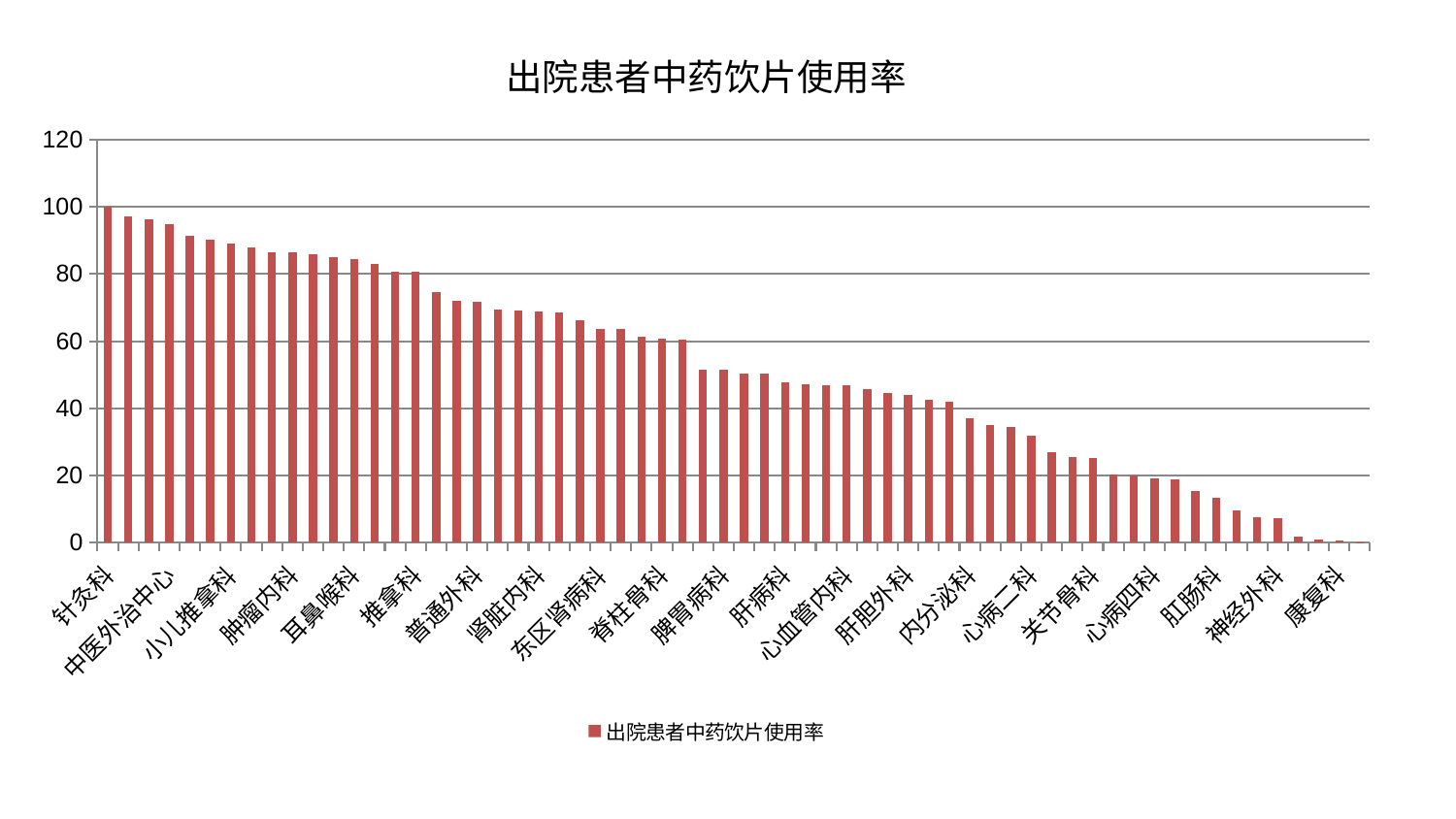

### Chart: 出院患者中药饮片使用率

| Category | 出院患者中药饮片使用率 |
|---|---|
| 针灸科 | 100.0 |
| 脑病三科 | 97.26444332586449 |
| 呼吸内科 | 96.34940233004272 |
| 中医外治中心 | 94.82789607674115 |
| 男科 | 91.23095987846379 |
| 西区重症医学科 | 90.13818787636616 |
| 小儿推拿科 | 89.11459939033419 |
| 皮肤科 | 87.92419800739431 |
| 身心医学科 | 86.35046439119596 |
| 肿瘤内科 | 86.3257510523482 |
| 乳腺甲状腺外科 | 85.97344669586612 |
| 妇科 | 85.0492283552325 |
| 耳鼻喉科 | 84.40923070438996 |
| 产科 | 82.88243146648973 |
| 微创骨科 | 80.64114428423049 |
| 推拿科 | 80.57091521594421 |
| 心病一科 | 74.55057403892708 |
| 肾病科 | 71.90600798442223 |
| 普通外科 | 71.61735768674295 |
| 脾胃科消化科合并 | 69.458305473618 |
| 综合内科 | 69.06987248014961 |
| 肾脏内科 | 68.85425597275116 |
| 眼科 | 68.57171362637833 |
| 妇二科 | 66.35569292516195 |
| 东区肾病科 | 63.78528909782341 |
| 重症医学科 | 63.71705766640363 |
| 老年医学科 | 61.26839659844147 |
| 脊柱骨科 | 60.62523696458569 |
| 脑病二科 | 60.325616643444185 |
| 小儿骨科 | 51.56682091977999 |
| 脾胃病科 | 51.43168765405085 |
| 口腔科 | 50.44892318573517 |
| 中医经典科 | 50.386198881899546 |
| 肝病科 | 47.72015008636575 |
| 美容皮肤科 | 47.085777396992576 |
| 显微骨科 | 46.95330291413124 |
| 心血管内科 | 46.89915609610778 |
| 妇科妇二科合并 | 45.69337504572038 |
| 周围血管科 | 44.58173563443824 |
| 肝胆外科 | 44.07564534980038 |
| 治未病中心 | 42.52131365223128 |
| 胸外科 | 42.0187026383397 |
| 内分泌科 | 36.98605533679222 |
| 东区重症医学科 | 34.94429459033677 |
| 泌尿外科 | 34.31770611596017 |
| 心病二科 | 31.88924873750157 |
| 血液科 | 26.967934688046423 |
| 创伤骨科 | 25.44018304058807 |
| 关节骨科 | 25.247705481315077 |
| 心病三科 | 20.408100893343605 |
| 骨科 | 20.068320369312612 |
| 心病四科 | 19.012205306323672 |
| 运动损伤骨科 | 18.892963742344488 |
| 消化内科 | 15.466648218329103 |
| 肛肠科 | 13.264559542216768 |
| 脑病一科 | 9.514844141302671 |
| 医院 | 7.519631223687904 |
| 神经外科 | 7.352186137041721 |
| 风湿病科 | 1.6831507476833212 |
| 儿科 | 1.0152782003423089 |
| 康复科 | 0.7225727616183251 |
| 神经内科 | 0.16318412823938866 |
169